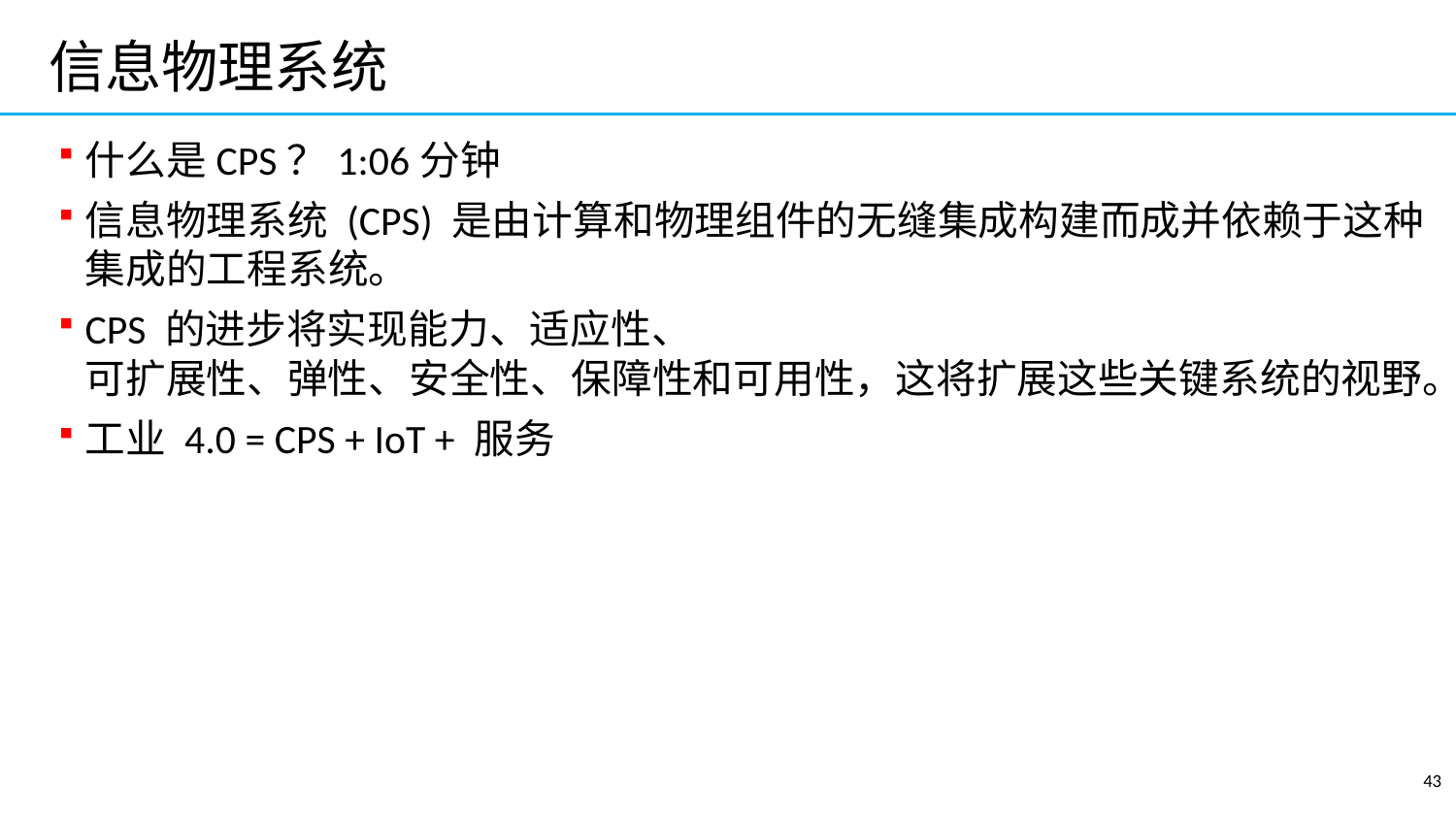

# 信息物理系统

什么是CPS？1:06分钟
信息物理系统 (CPS) 是由计算和物理组件的无缝集成构建而成并依赖于这种集成的工程系统。
CPS 的进步将实现能力、适应性、
可扩展性、弹性、安全性、保障性和可用性，这将扩展这些关键系统的视野。
工业 4.0 = CPS + IoT + 服务
43